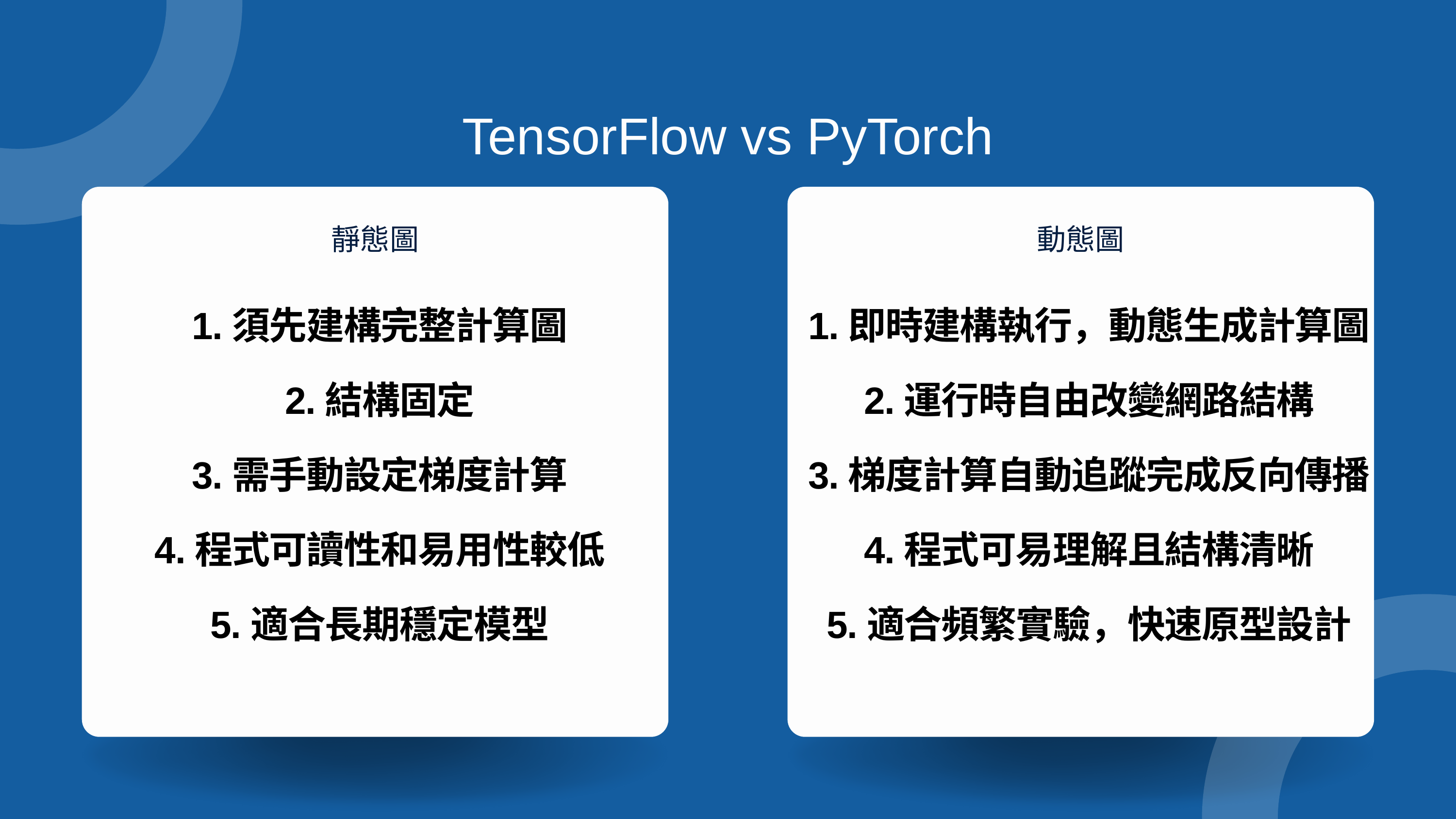

TensorFlow vs PyTorch

靜態圖
動態圖
1.須先建構完整計算圖
2.結構固定
3.需手動設定梯度計算
4.程式可讀性和易用性較低
5.適合長期穩定模型
1.即時建構執行，動態生成計算圖
2.運行時自由改變網路結構
3.梯度計算自動追蹤完成反向傳播
4.程式可易理解且結構清晰
5.適合頻繁實驗，快速原型設計